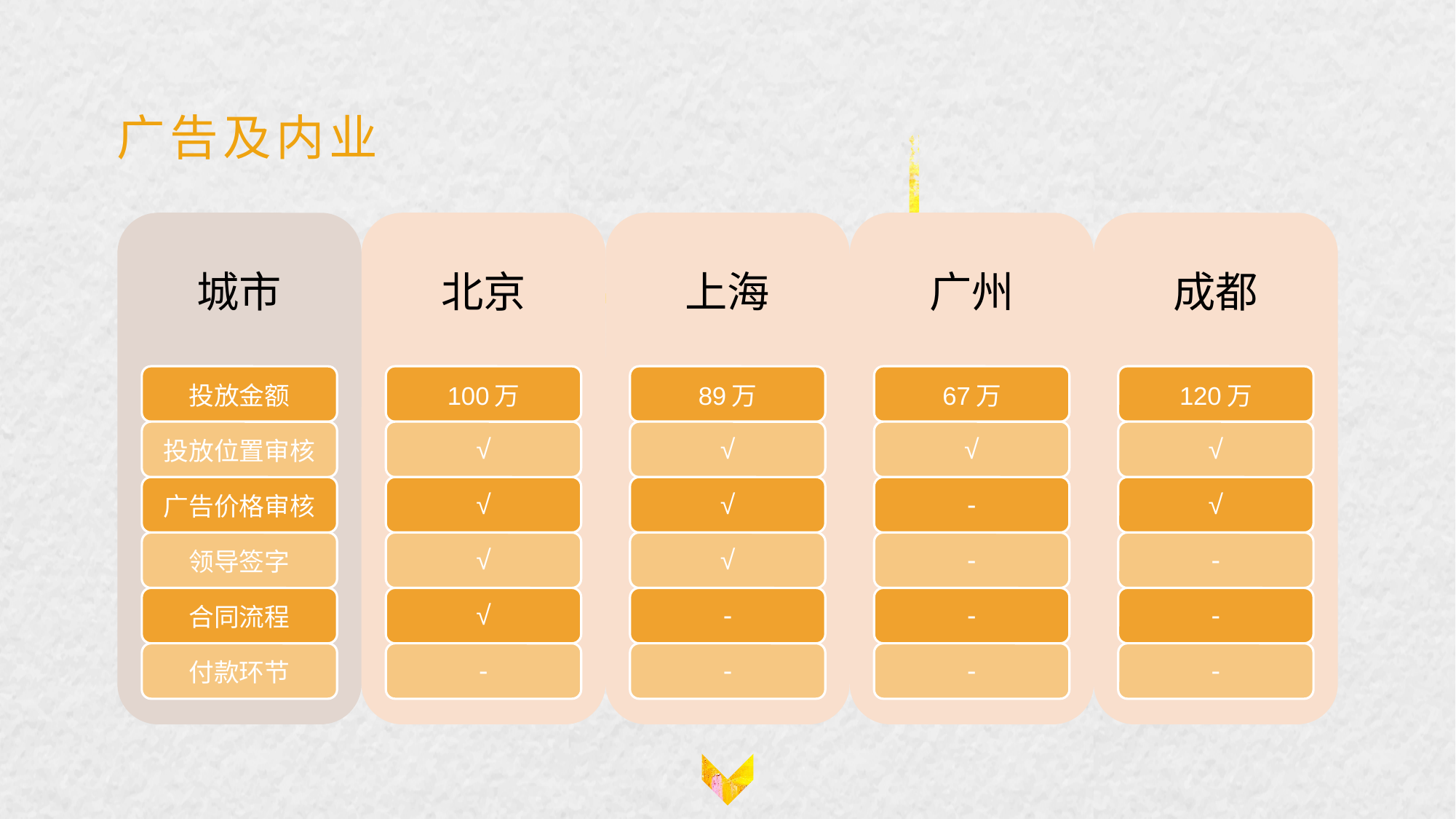

广告及内业
城市
投放金额
广告价格审核
北京
100万
上海
89万
√
领导签字
合同流程
付款环节
投放位置审核
√
√
√
√
√
√
广州
成都
67万
√
120万
√
√